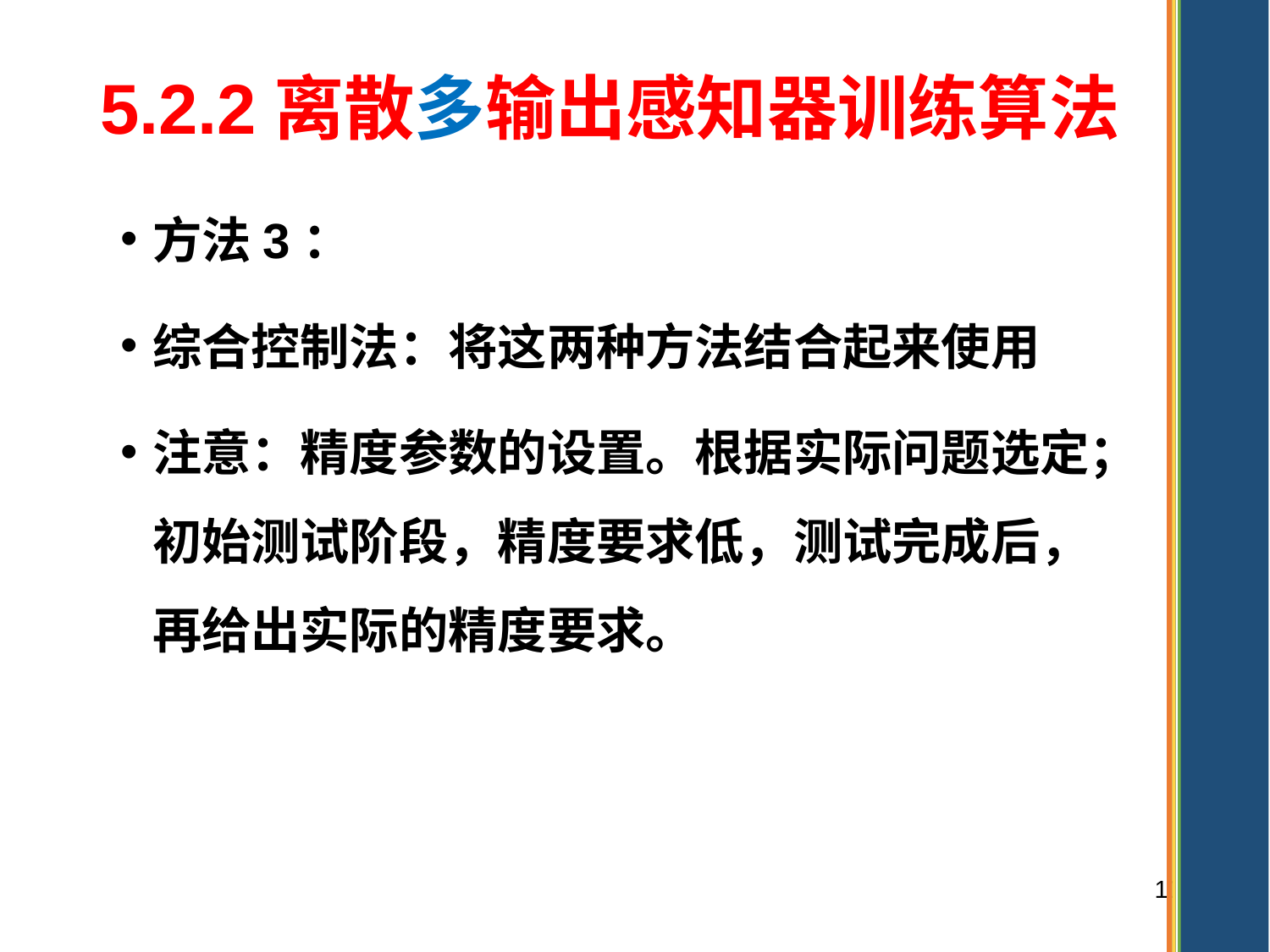

5.2.2离散多输出感知器训练算法
方法3：
综合控制法：将这两种方法结合起来使用
注意：精度参数的设置。根据实际问题选定；初始测试阶段，精度要求低，测试完成后，再给出实际的精度要求。
119